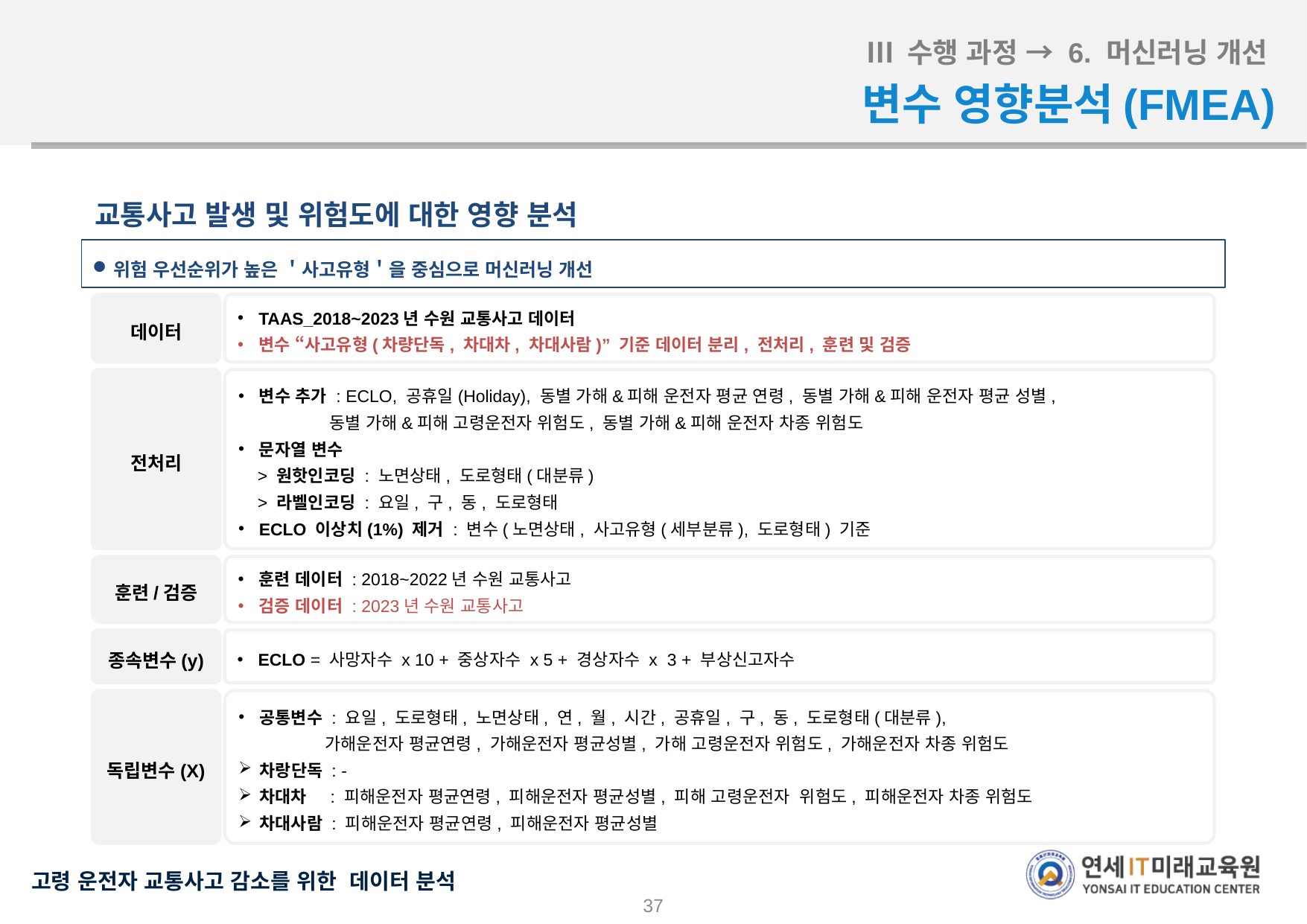

Ⅲ 수행 과정 → 6. 머신러닝 개선
변수 영향분석(FMEA)
교통사고 발생 및 위험도에 대한 영향 분석
위험 우선순위가 높은 ＇사고유형＇을 중심으로 머신러닝 개선
데이터
TAAS_2018~2023년 수원 교통사고 데이터
변수 “사고유형(차량단독, 차대차, 차대사람)” 기준 데이터 분리, 전처리, 훈련 및 검증
전처리
변수 추가 : ECLO, 공휴일(Holiday), 동별 가해&피해 운전자 평균 연령, 동별 가해&피해 운전자 평균 성별,
                  동별 가해&피해 고령운전자 위험도, 동별 가해&피해 운전자 차종 위험도
문자열 변수
    > 원핫인코딩 : 노면상태, 도로형태(대분류)
    > 라벨인코딩 : 요일, 구, 동, 도로형태
ECLO 이상치(1%) 제거 : 변수(노면상태, 사고유형(세부분류), 도로형태) 기준
훈련/검증
훈련 데이터 : 2018~2022년 수원 교통사고
검증 데이터 : 2023년 수원 교통사고
종속변수(y)
ECLO = 사망자수 x 10 + 중상자수 x 5 + 경상자수 x  3 + 부상신고자수
독립변수(X)
공통변수 : 요일, 도로형태, 노면상태, 연, 월, 시간, 공휴일, 구, 동, 도로형태(대분류),
                 가해운전자 평균연령, 가해운전자 평균성별, 가해 고령운전자 위험도, 가해운전자 차종 위험도
차랑단독 : -
차대차    : 피해운전자 평균연령, 피해운전자 평균성별, 피해 고령운전자  위험도, 피해운전자 차종 위험도
차대사람 : 피해운전자 평균연령, 피해운전자 평균성별
37